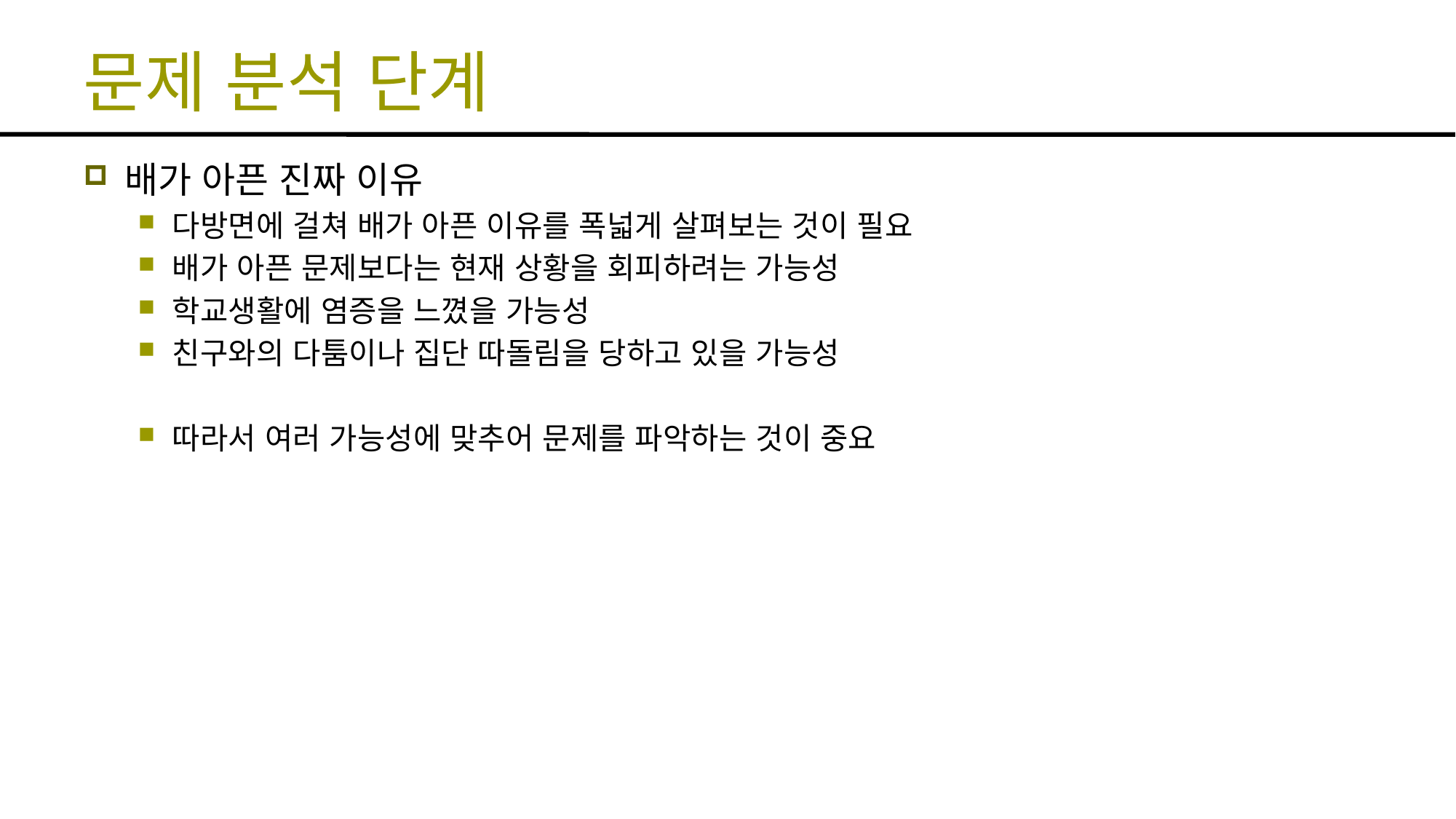

# 문제 분석 단계
배가 아픈 진짜 이유
다방면에 걸쳐 배가 아픈 이유를 폭넓게 살펴보는 것이 필요
배가 아픈 문제보다는 현재 상황을 회피하려는 가능성
학교생활에 염증을 느꼈을 가능성
친구와의 다툼이나 집단 따돌림을 당하고 있을 가능성

따라서 여러 가능성에 맞추어 문제를 파악하는 것이 중요